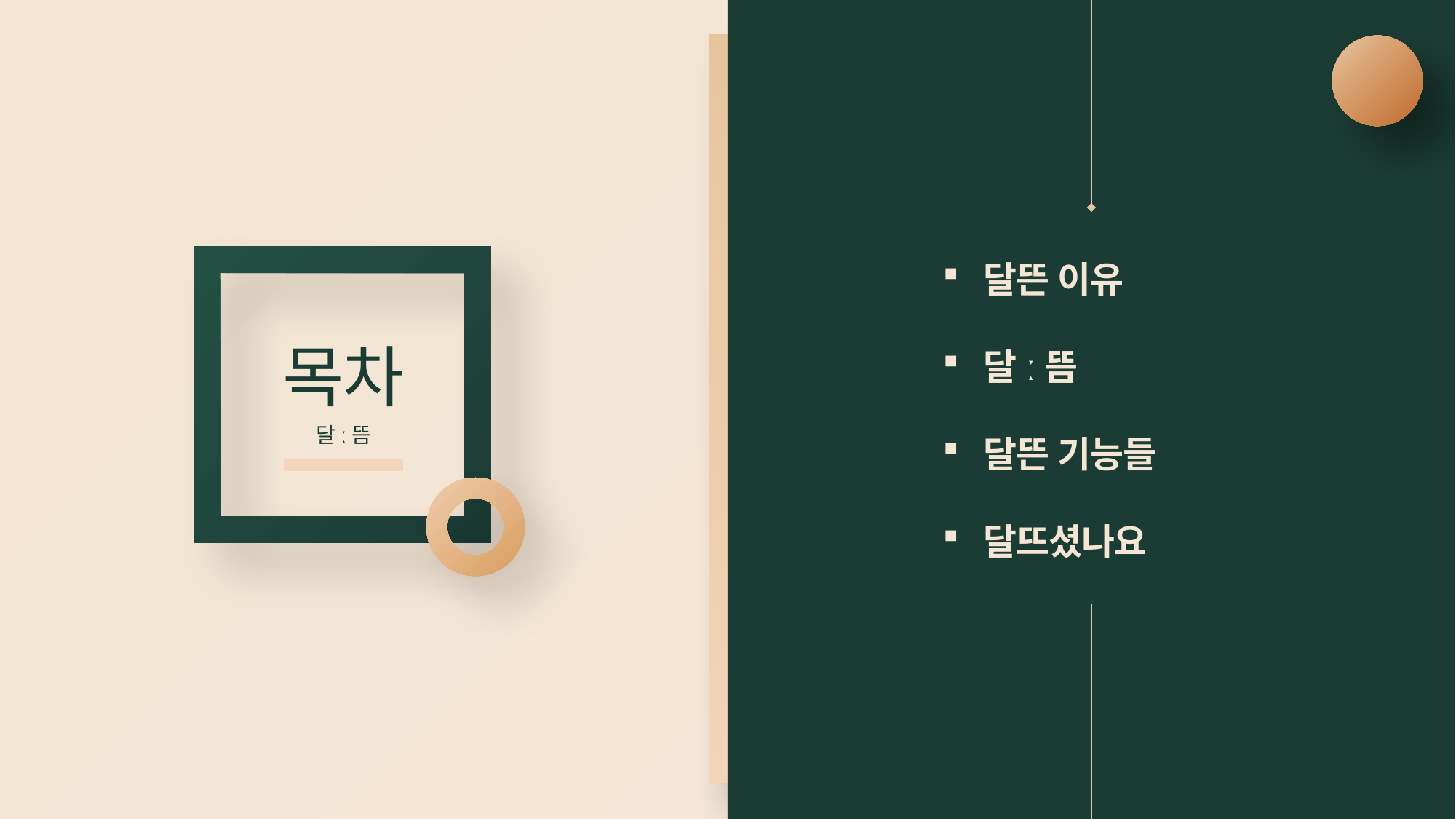

달뜬 이유

달ː뜸

달뜬 기능들

달뜨셨나요

목차
달ː뜸